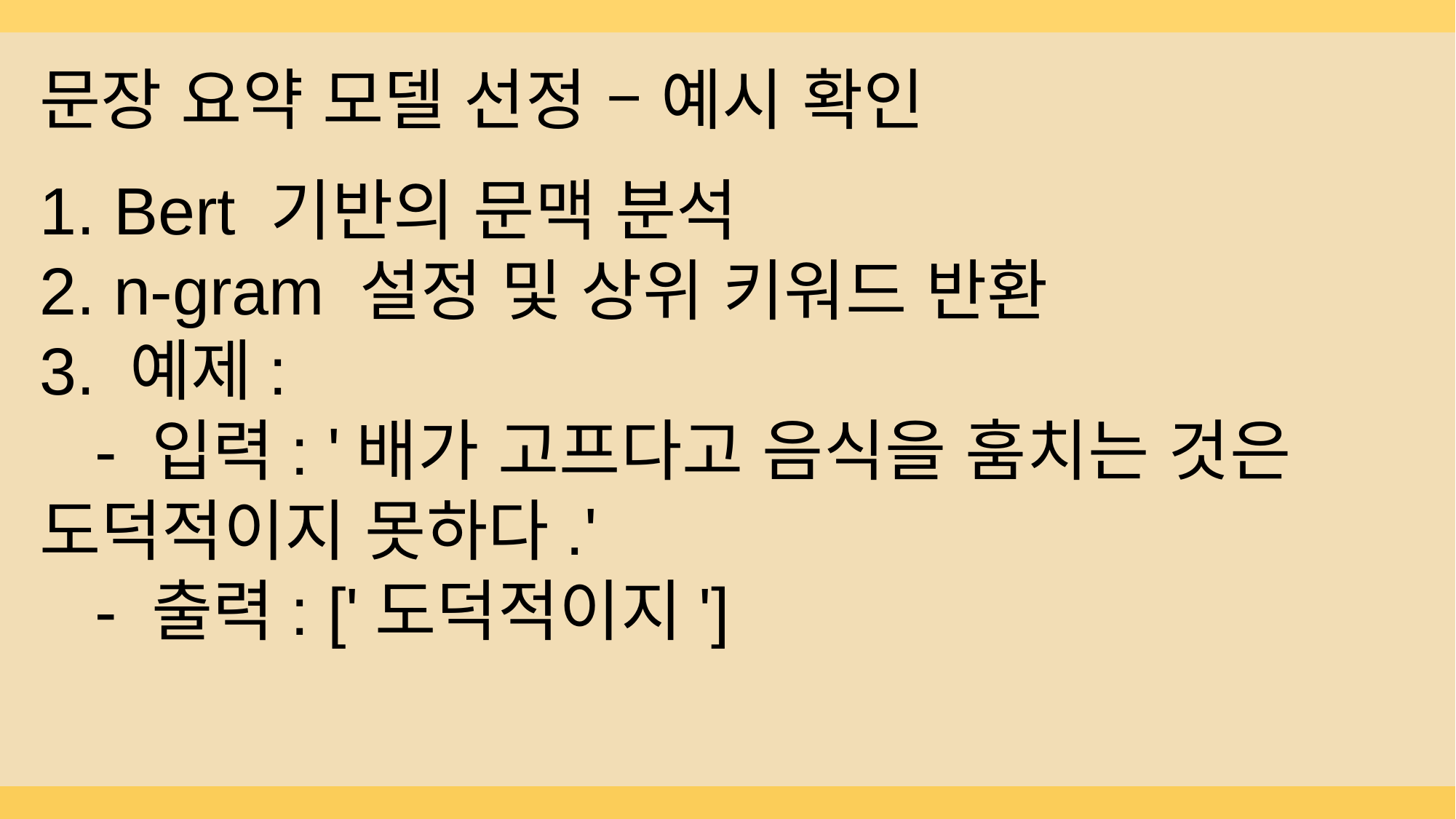

문장 요약 모델 선정 – 예시 확인
1. Bert 기반의 문맥 분석
2. n-gram 설정 및 상위 키워드 반환
3. 예제:
   - 입력: '배가 고프다고 음식을 훔치는 것은 도덕적이지 못하다.'
   - 출력: ['도덕적이지']